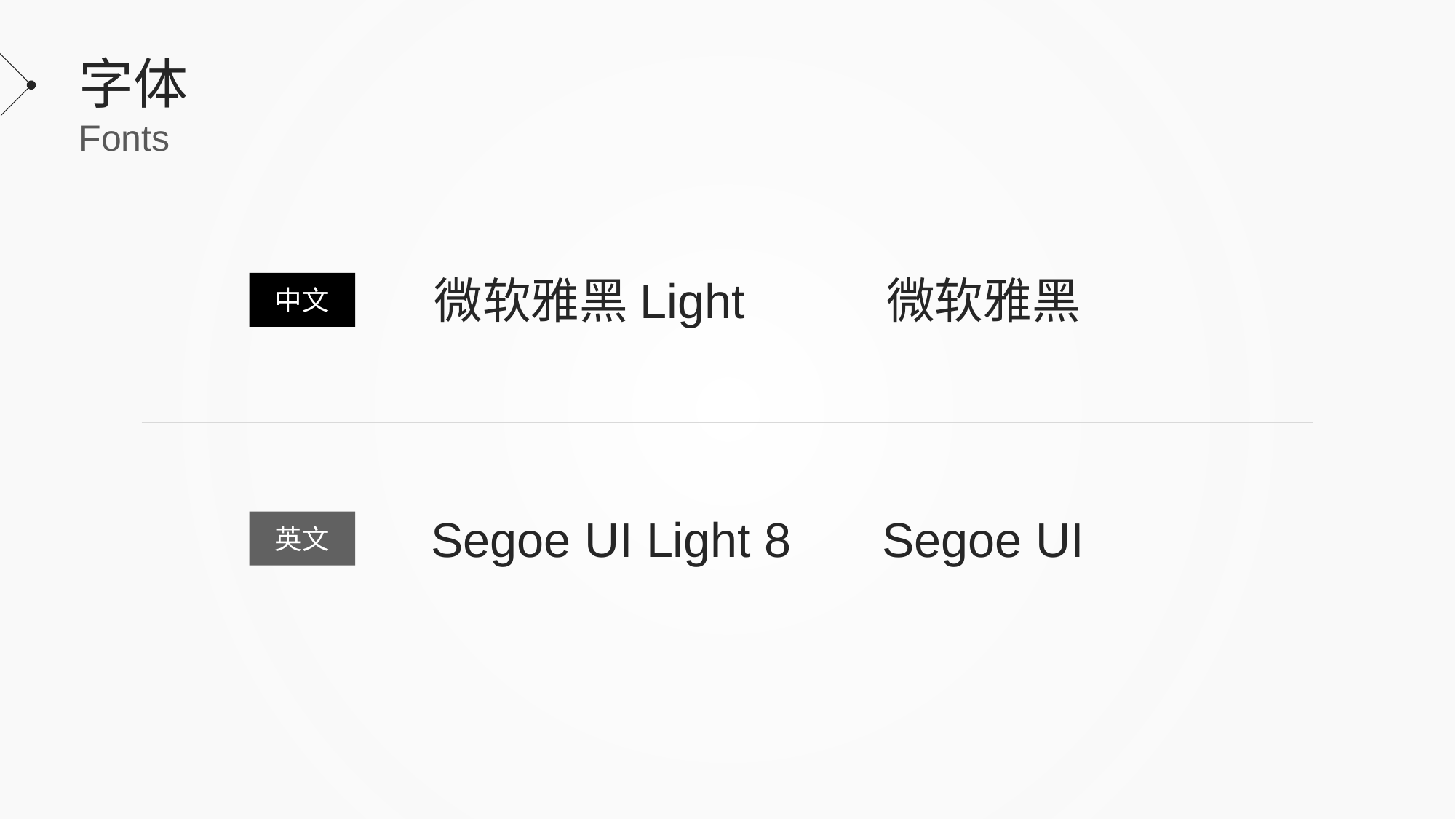

字体
Fonts
微软雅黑Light
微软雅黑
中文
Segoe UI Light 8
Segoe UI
英文